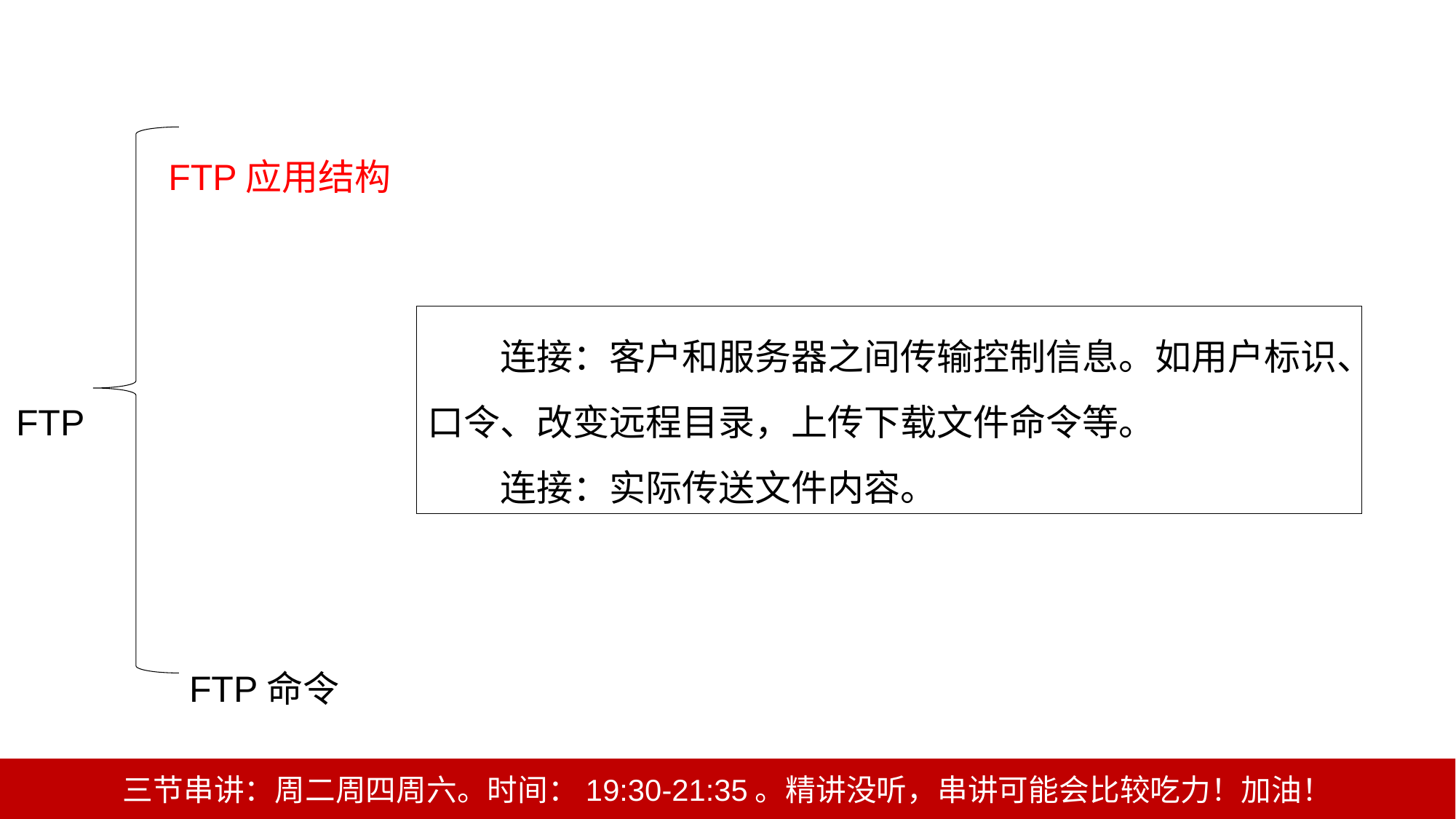

FTP应用结构
控制连接：客户和服务器之间传输控制信息。如用户标识、口令、改变远程目录，上传下载文件命令等。
数据连接：实际传送文件内容。
FTP
FTP命令